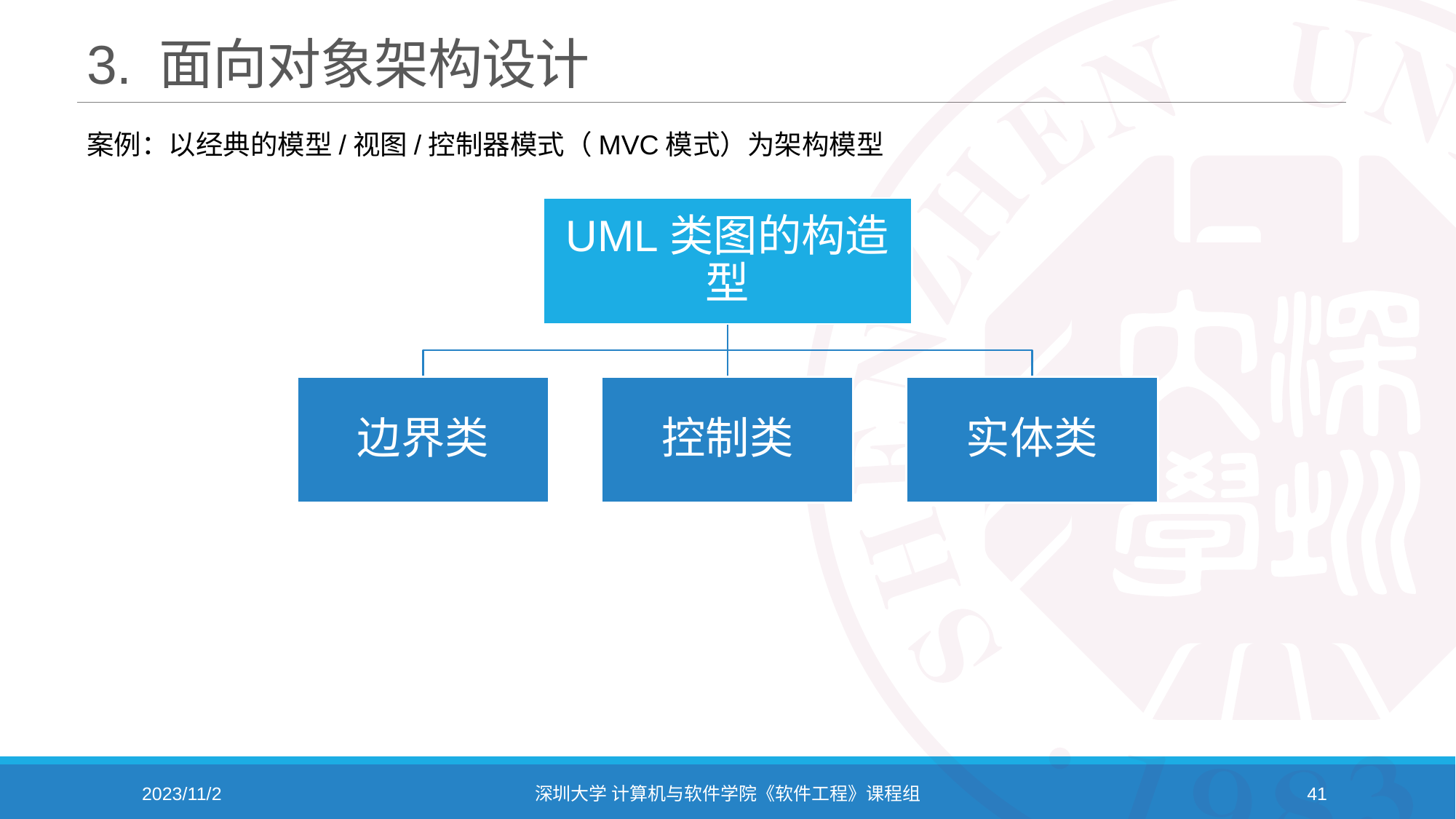

# 3. 面向对象架构设计
案例：以经典的模型/视图/控制器模式（MVC模式）为架构模型
UML类图的构造型
边界类
控制类
实体类
2023/11/2
深圳大学 计算机与软件学院《软件工程》课程组
41